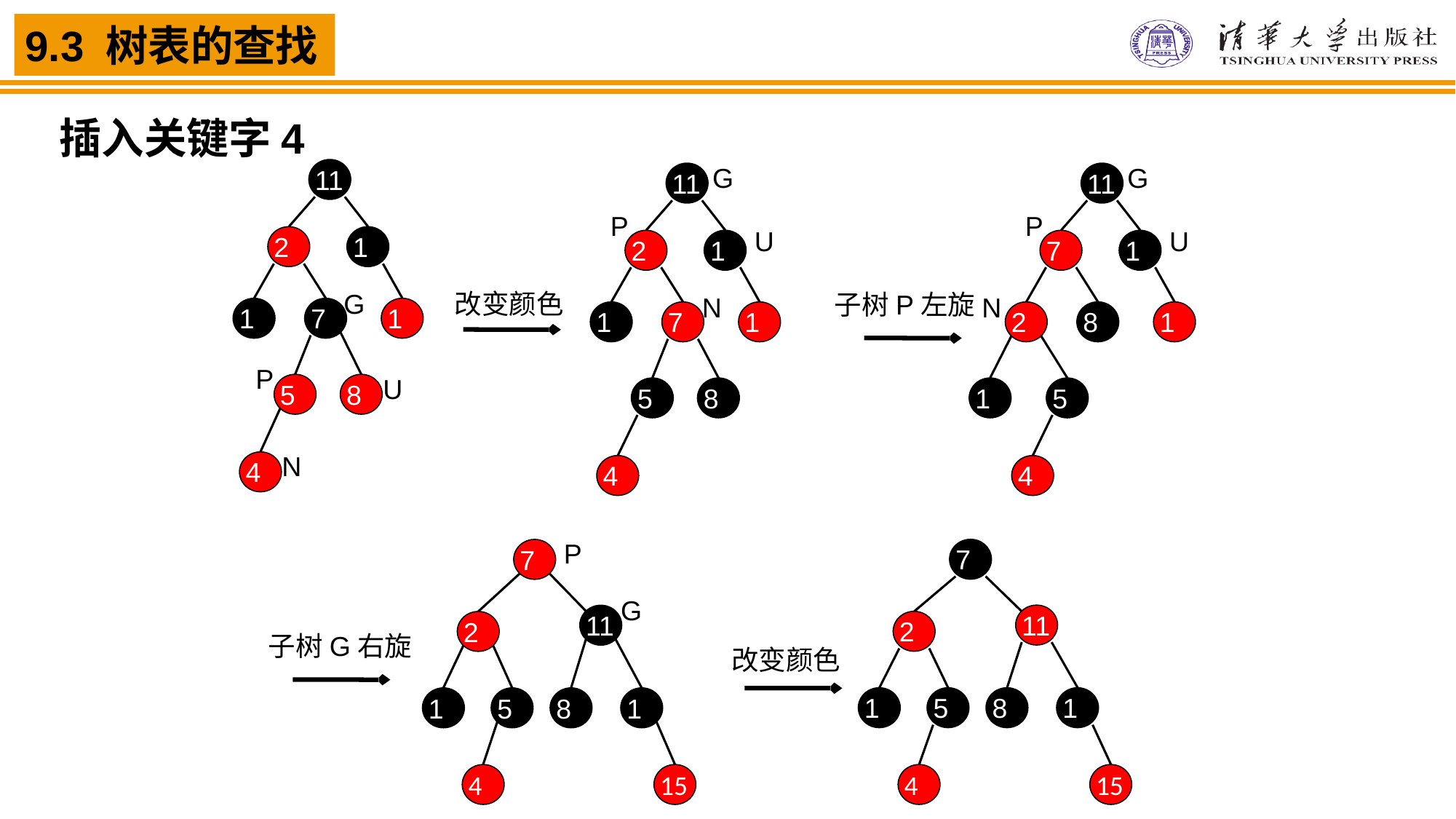

插入关键字4
11
G
G
11
11

P
P
2
14
U
U
2
14
7
14

G
改变颜色
子树P左旋
N
N
1
7
15
1
7
15
2
8
15

P
U
5
8
5
8
1
5

N
4
4
4
P
7
7

G
11
11
2
2
子树G右旋

改变颜色

1
5
8
14
1
5
8
14

4
15
4
15